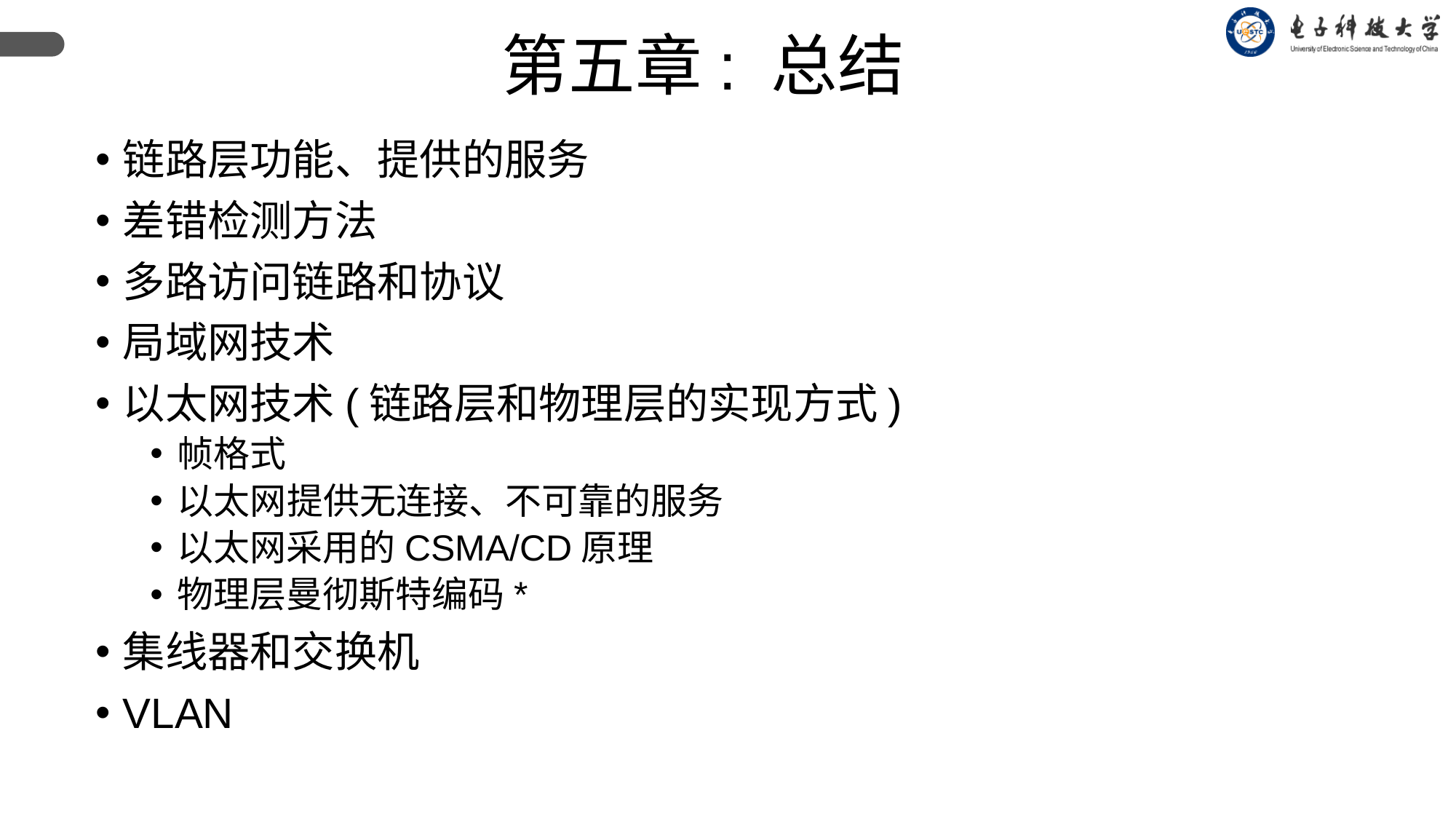

# 第五章: 总结
链路层功能、提供的服务
差错检测方法
多路访问链路和协议
局域网技术
以太网技术(链路层和物理层的实现方式)
帧格式
以太网提供无连接、不可靠的服务
以太网采用的CSMA/CD原理
物理层曼彻斯特编码*
集线器和交换机
VLAN